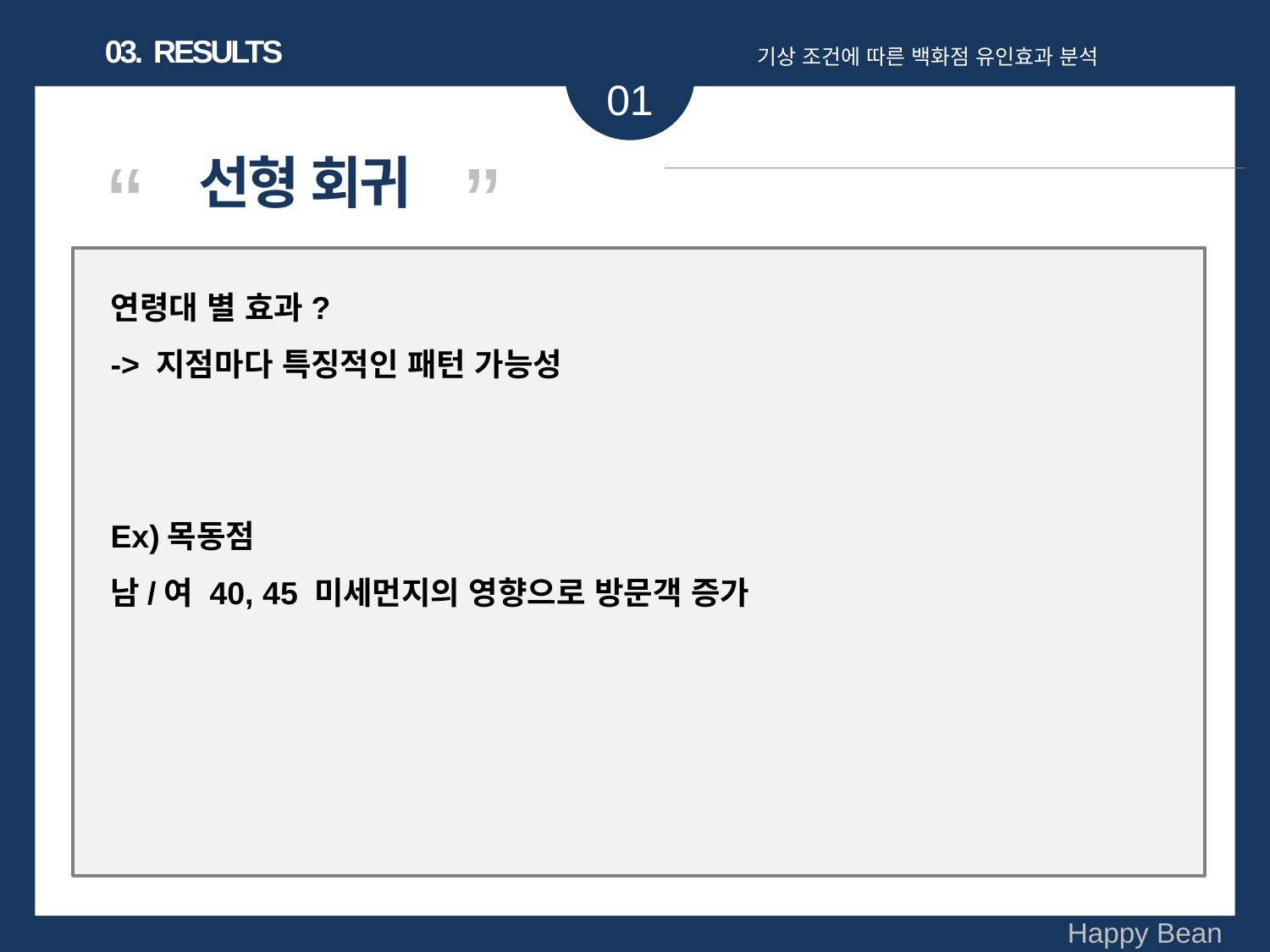

| 서울시 주요 3사 백화점 |
| --- |
| 롯데(13개), 현대(10개), 신세계(2개) |

03.  RESULTS
기상 조건에 따른 백화점 유인효과 분석
01

“           ”
선형 회귀

연령대 별 효과?
-> 지점마다 특징적인 패턴 가능성

Ex)목동점
남/여 40, 45 미세먼지의 영향으로 방문객 증가

Happy Bean